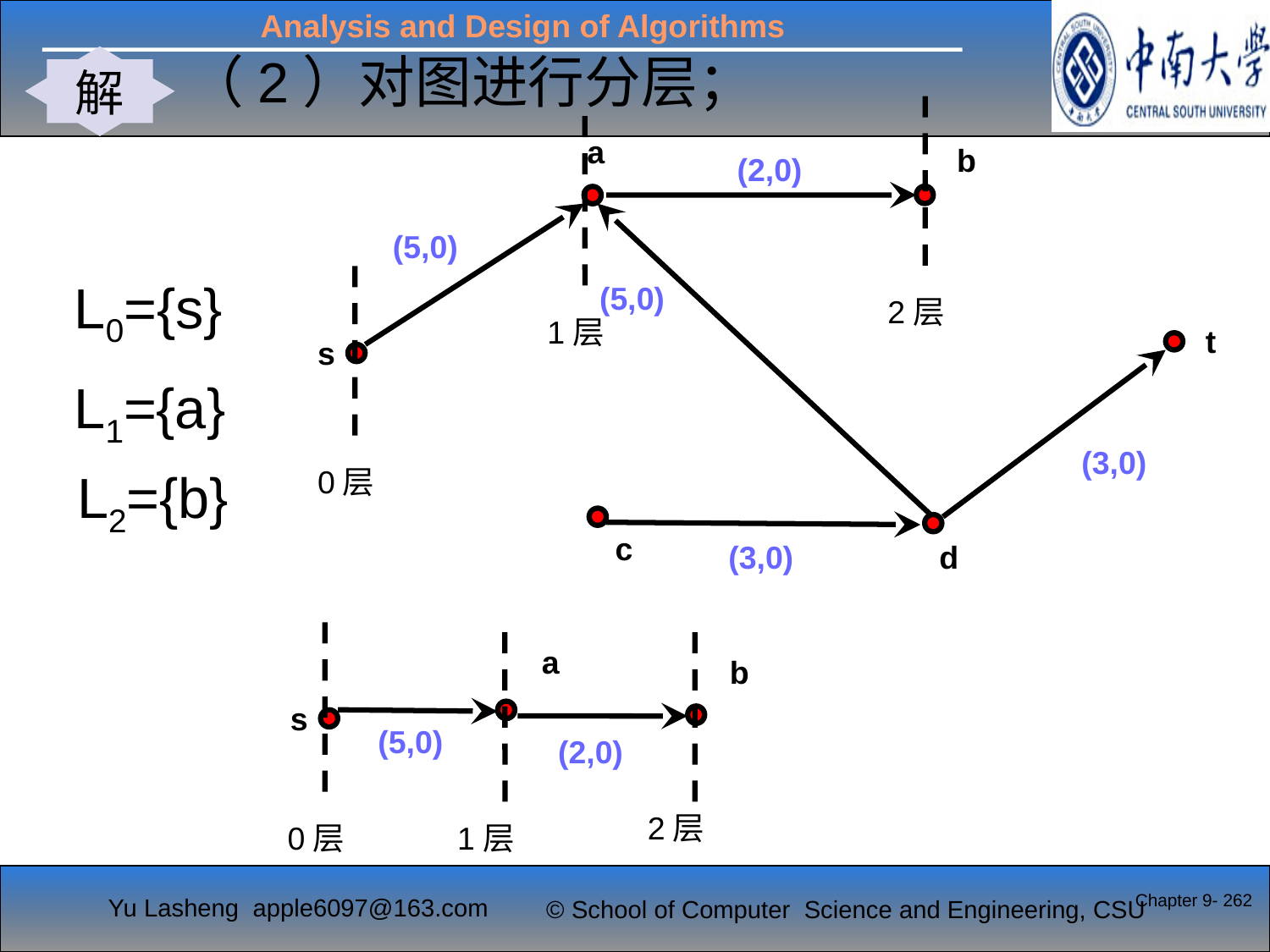

（2）对图进行分层；
解
#

2层

1层
a
b
(2,0)

(5,0)
(5,0)
t
s

(3,0)

c

(3,0)
d
L0={s}

0层
L1={a}
L2={b}

0层

1层

2层
a
b
s

(5,0)

(2,0)
Chapter 9- 262